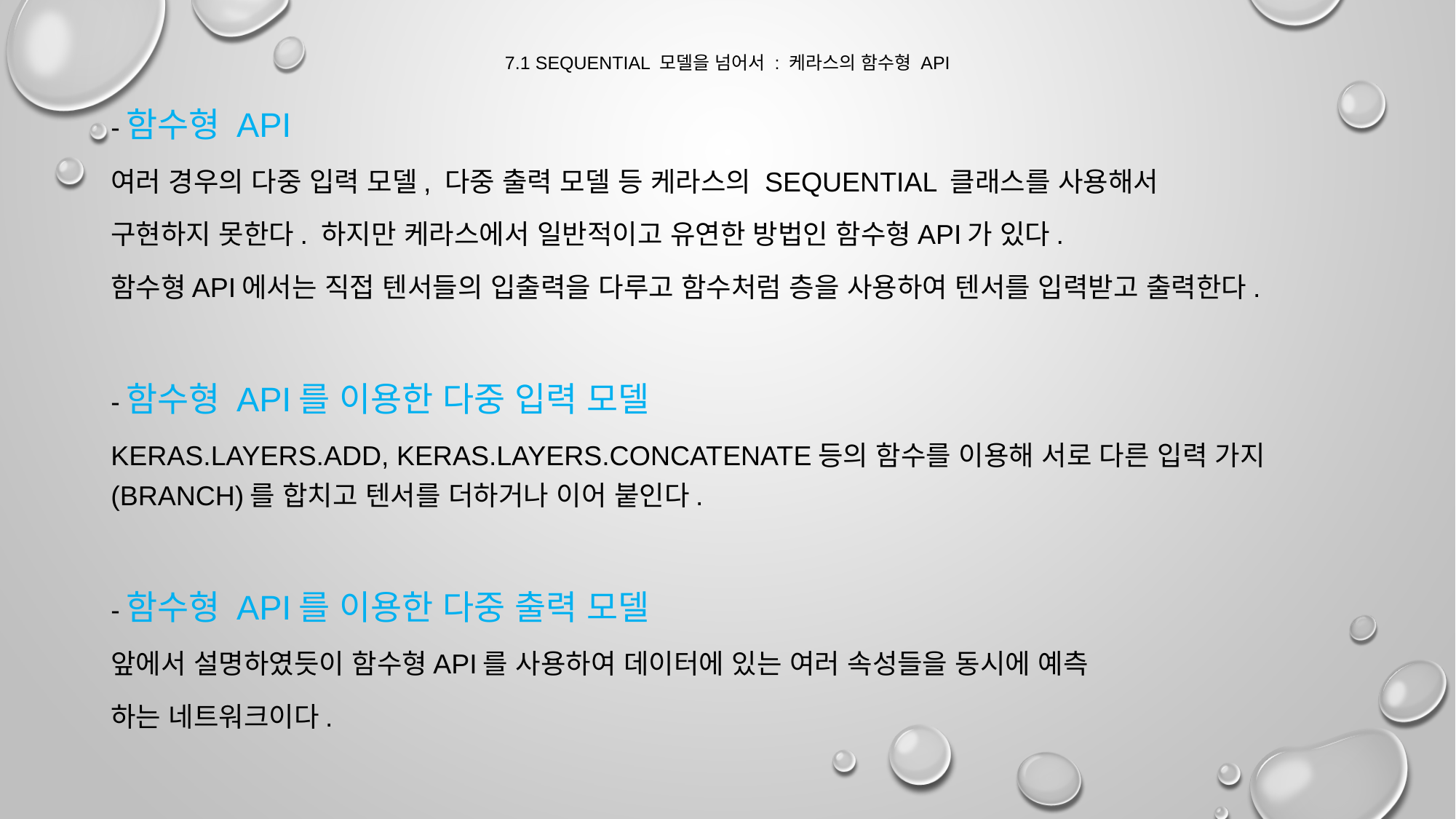

# 7.1 Sequential 모델을 넘어서 : 케라스의 함수형 API
-함수형 API
여러 경우의 다중 입력 모델, 다중 출력 모델 등 케라스의 Sequential 클래스를 사용해서
구현하지 못한다. 하지만 케라스에서 일반적이고 유연한 방법인 함수형API가 있다.
함수형API에서는 직접 텐서들의 입출력을 다루고 함수처럼 층을 사용하여 텐서를 입력받고 출력한다.

-함수형 API를 이용한 다중 입력 모델
Keras.layers.add, keras.layers.concatenate등의 함수를 이용해 서로 다른 입력 가지(branch)를 합치고 텐서를 더하거나 이어 붙인다.

-함수형 API를 이용한 다중 출력 모델
앞에서 설명하였듯이 함수형API를 사용하여 데이터에 있는 여러 속성들을 동시에 예측
하는 네트워크이다.